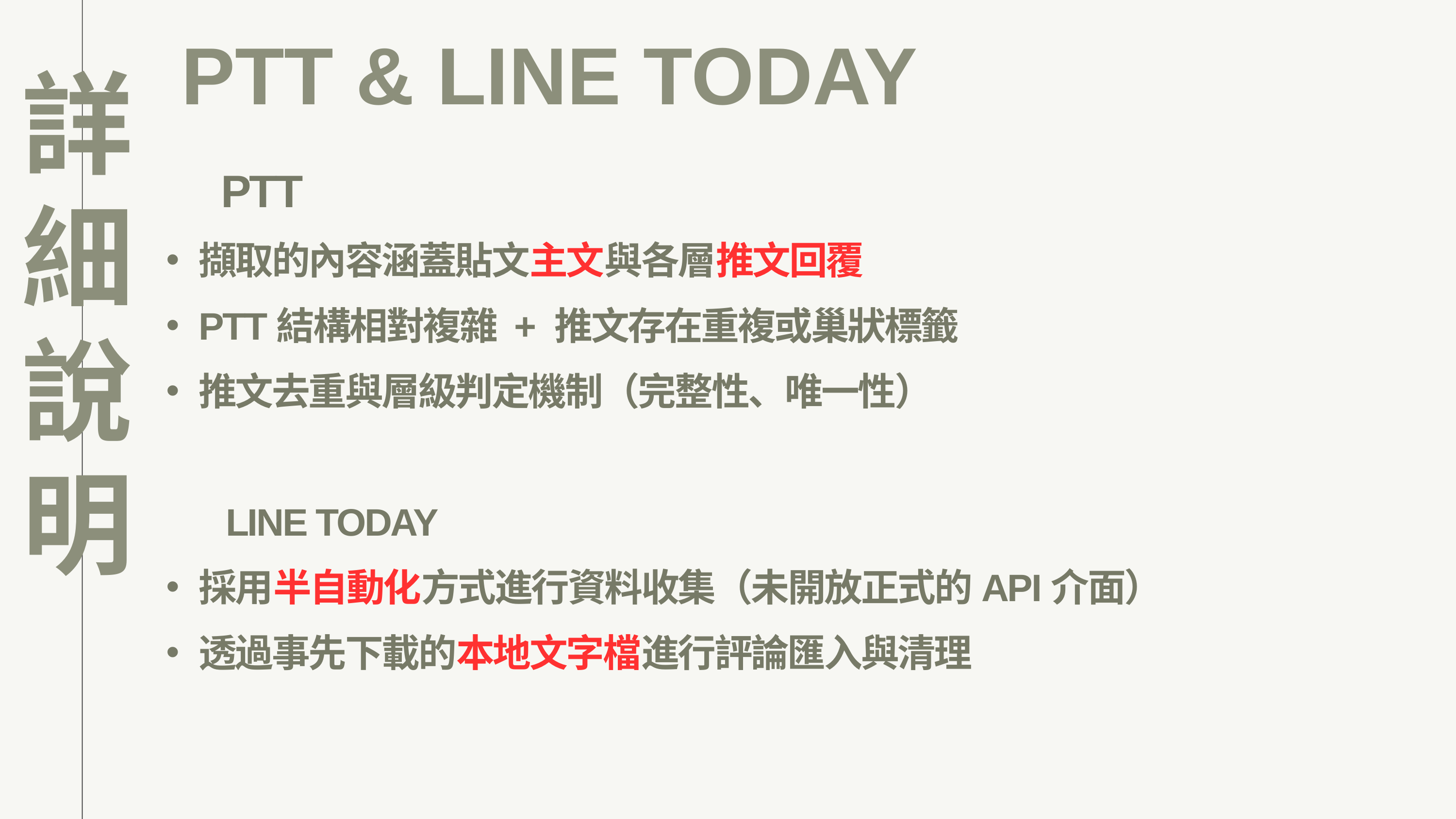

詳細說明
PTT & LINE TODAY
        PTT
擷取的內容涵蓋貼文主文與各層推文回覆
PTT結構相對複雜 + 推文存在重複或巢狀標籤
推文去重與層級判定機制（完整性、唯一性）

          LINE TODAY
採用半自動化方式進行資料收集（未開放正式的API介面）
透過事先下載的本地文字檔進行評論匯入與清理